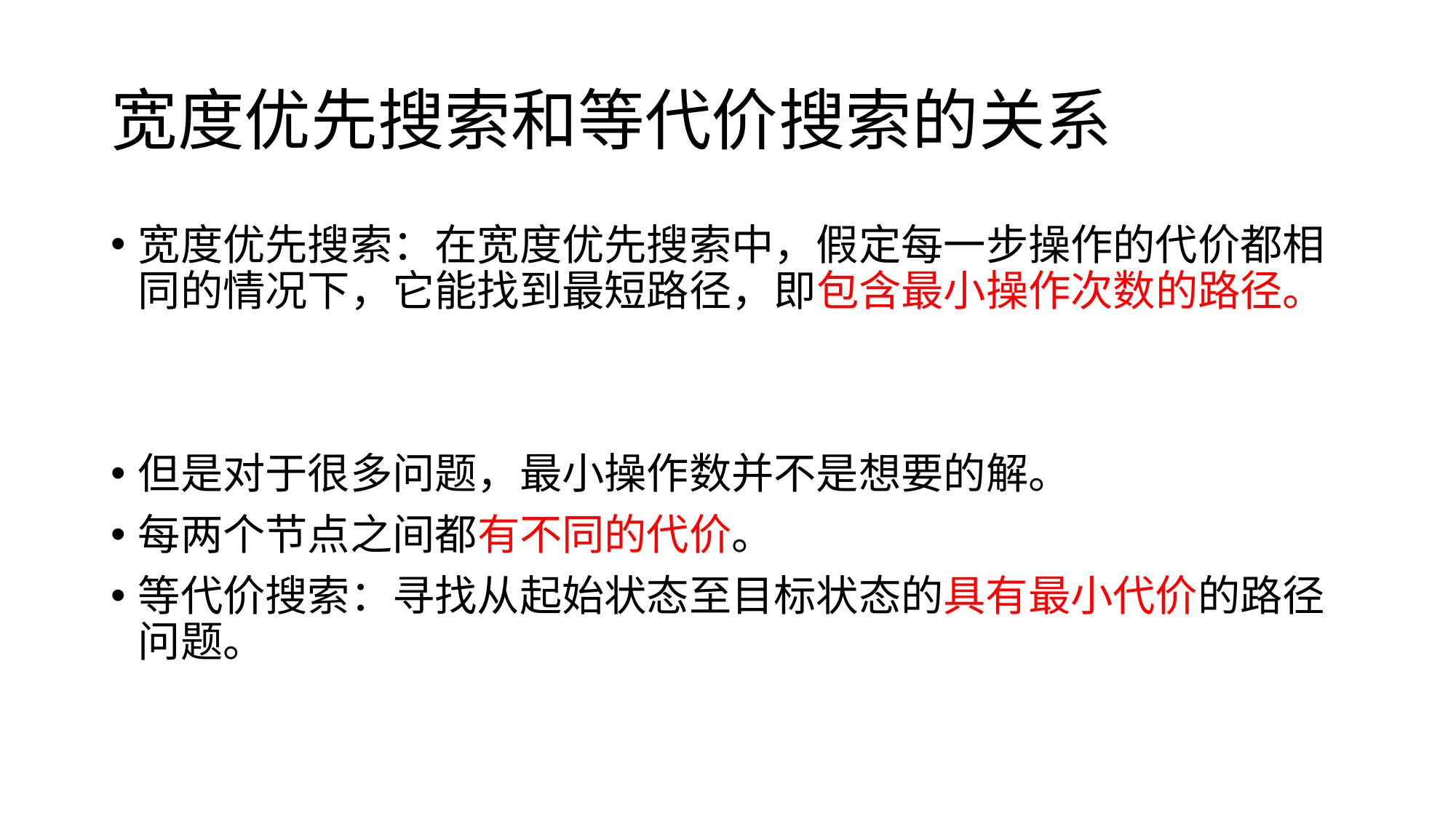

# 宽度优先搜索和等代价搜索的关系
宽度优先搜索：在宽度优先搜索中，假定每一步操作的代价都相同的情况下，它能找到最短路径，即包含最小操作次数的路径。

但是对于很多问题，最小操作数并不是想要的解。
每两个节点之间都有不同的代价。
等代价搜索：寻找从起始状态至目标状态的具有最小代价的路径问题。